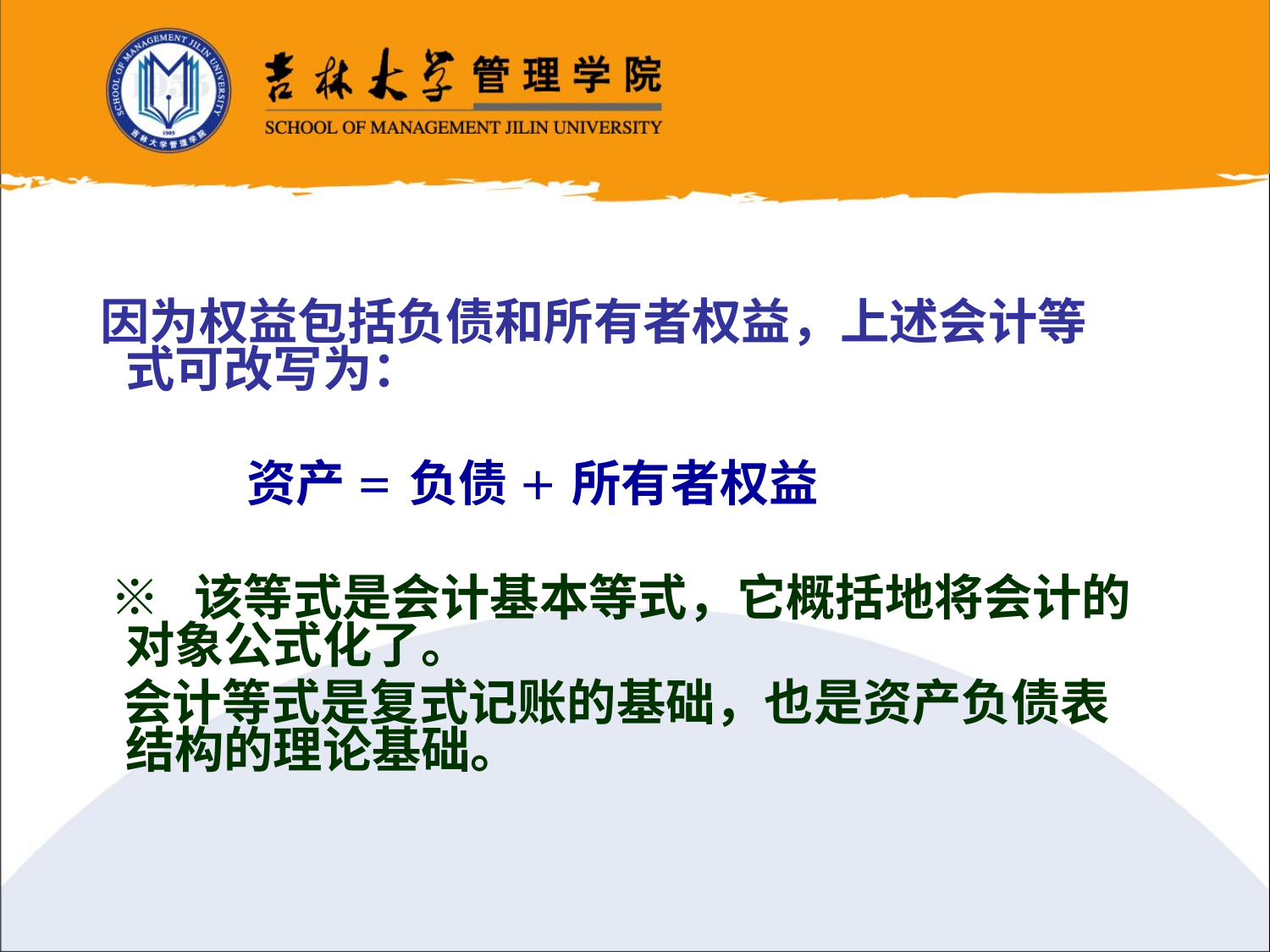

因为权益包括负债和所有者权益，上述会计等式可改写为：

              资产=负债+所有者权益

   ※  该等式是会计基本等式，它概括地将会计的对象公式化了。
   会计等式是复式记账的基础，也是资产负债表结构的理论基础。

29